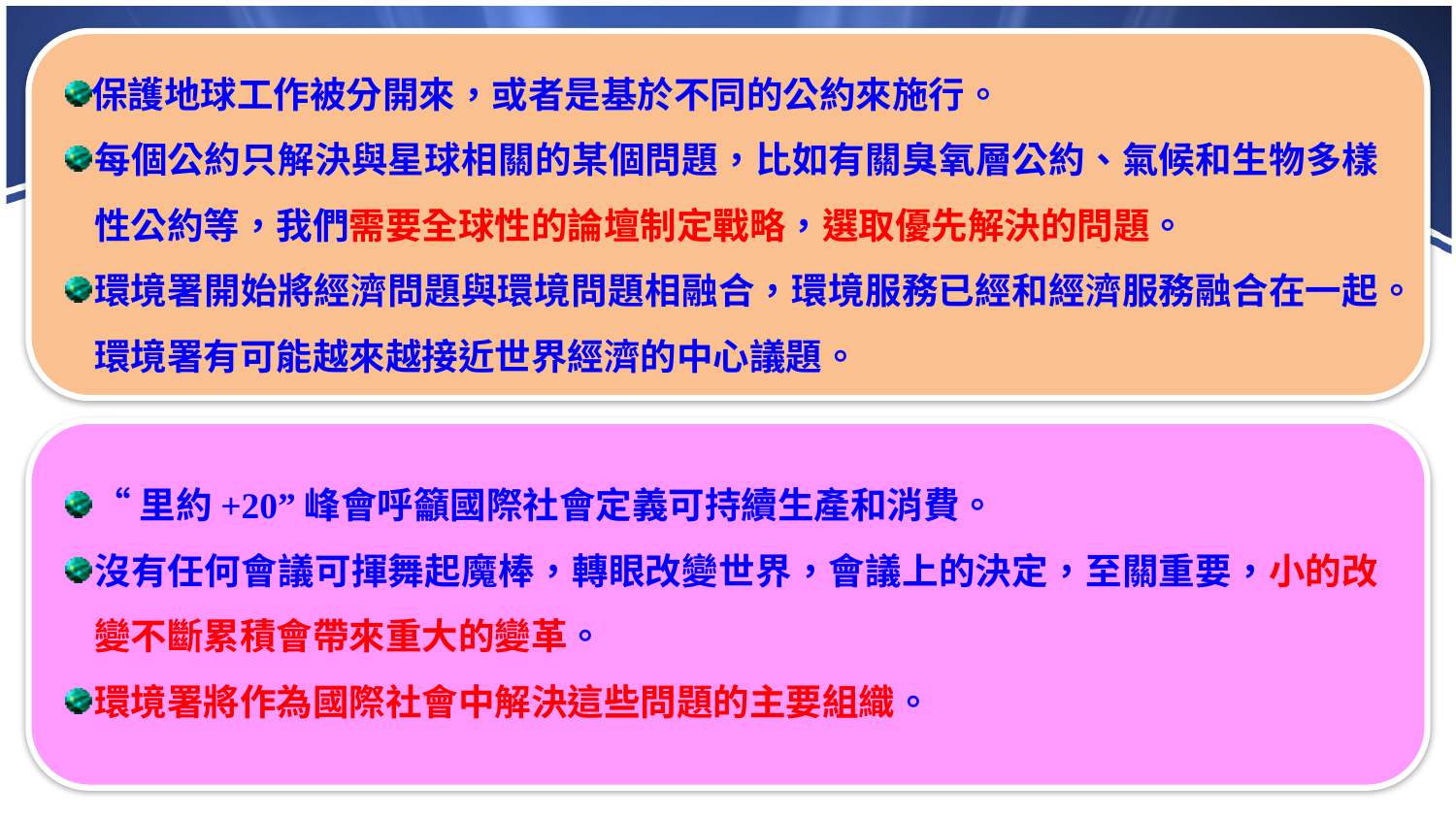

保護地球工作被分開來，或者是基於不同的公約來施行。
每個公約只解決與星球相關的某個問題，比如有關臭氧層公約、氣候和生物多樣性公約等，我們需要全球性的論壇制定戰略，選取優先解決的問題。
環境署開始將經濟問題與環境問題相融合，環境服務已經和經濟服務融合在一起。環境署有可能越來越接近世界經濟的中心議題。

“里約+20”峰會呼籲國際社會定義可持續生產和消費。
沒有任何會議可揮舞起魔棒，轉眼改變世界，會議上的決定，至關重要，小的改變不斷累積會帶來重大的變革。
環境署將作為國際社會中解決這些問題的主要組織。